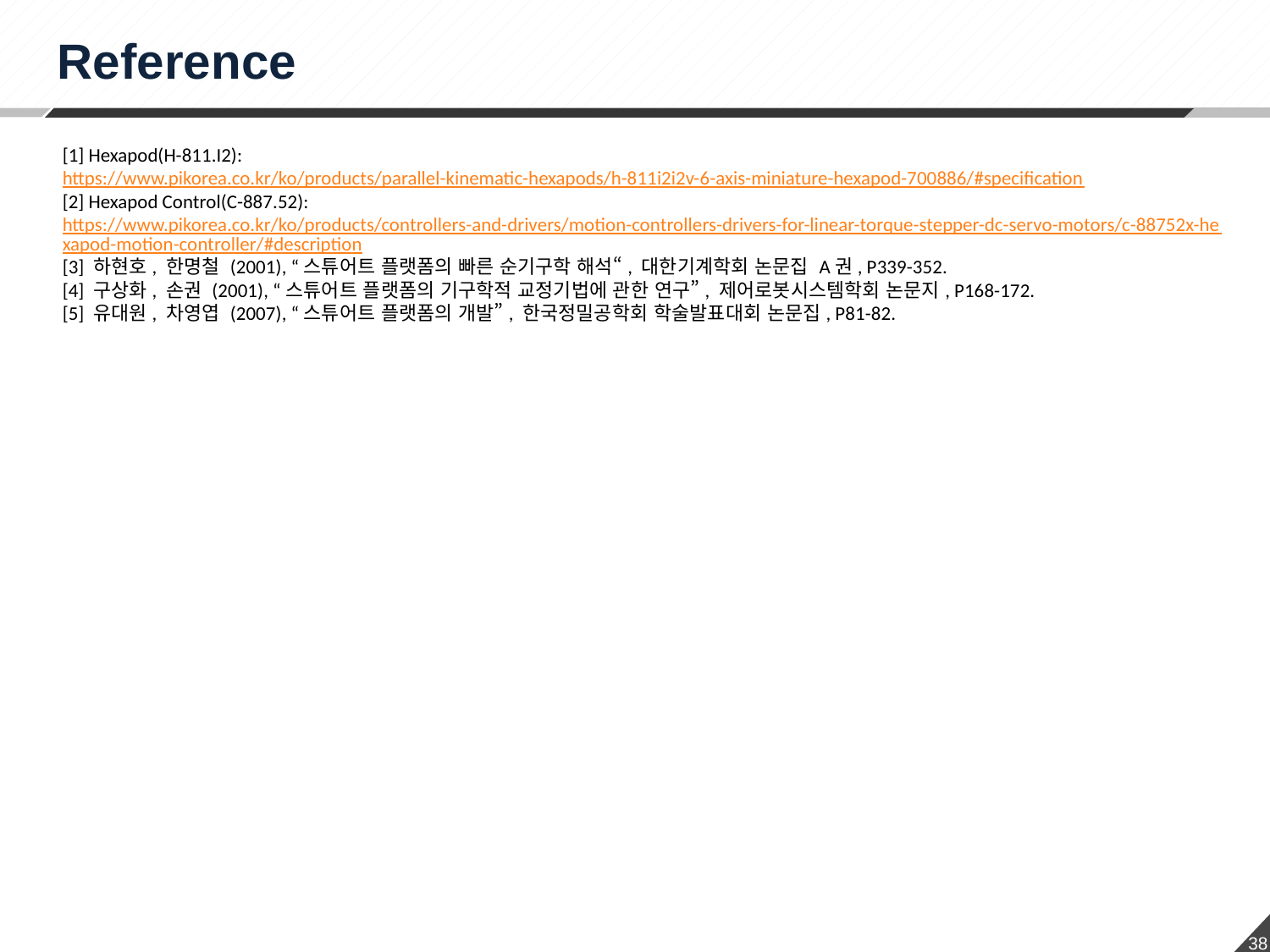

Reference
[1] Hexapod(H-811.I2): https://www.pikorea.co.kr/ko/products/parallel-kinematic-hexapods/h-811i2i2v-6-axis-miniature-hexapod-700886/#specification
[2] Hexapod Control(C-887.52): https://www.pikorea.co.kr/ko/products/controllers-and-drivers/motion-controllers-drivers-for-linear-torque-stepper-dc-servo-motors/c-88752x-hexapod-motion-controller/#description
[3] 하현호, 한명철 (2001), “스튜어트 플랫폼의 빠른 순기구학 해석“, 대한기계학회 논문집 A권, P339-352.
[4] 구상화, 손권 (2001), “스튜어트 플랫폼의 기구학적 교정기법에 관한 연구”, 제어로봇시스템학회 논문지, P168-172.
[5] 유대원, 차영엽 (2007), “스튜어트 플랫폼의 개발”, 한국정밀공학회 학술발표대회 논문집, P81-82.